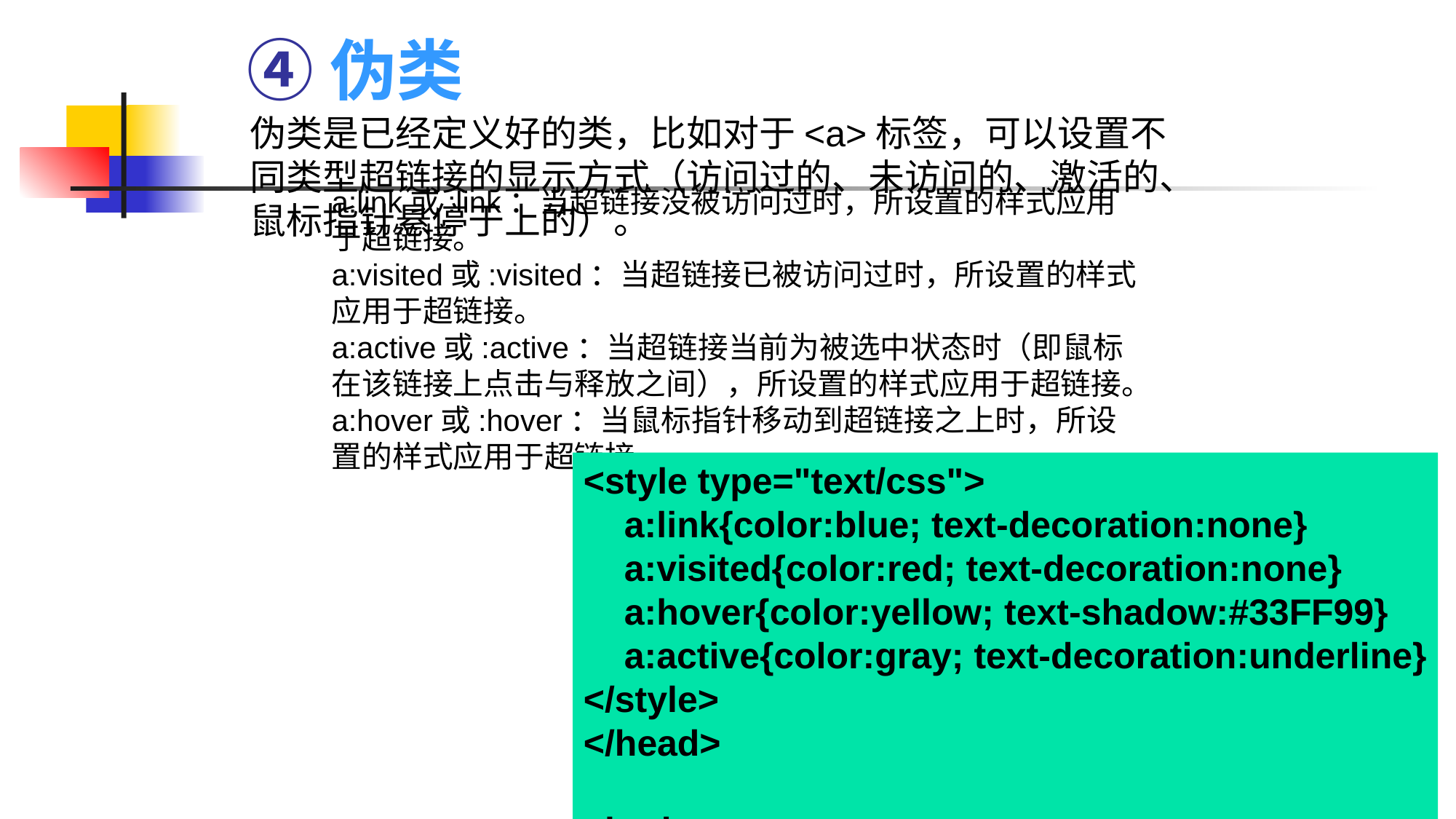

# ④伪类
伪类是已经定义好的类，比如对于<a>标签，可以设置不同类型超链接的显示方式（访问过的、未访问的、激活的、鼠标指针悬停于上的）。
a:link或:link：当超链接没被访问过时，所设置的样式应用于超链接。
a:visited或:visited：当超链接已被访问过时，所设置的样式应用于超链接。
a:active或:active：当超链接当前为被选中状态时（即鼠标在该链接上点击与释放之间），所设置的样式应用于超链接。
a:hover或:hover：当鼠标指针移动到超链接之上时，所设置的样式应用于超链接。
<style type="text/css">
    a:link{color:blue; text-decoration:none}
    a:visited{color:red; text-decoration:none}
    a:hover{color:yellow; text-shadow:#33FF99}
    a:active{color:gray; text-decoration:underline}
</style>
</head>

<body>
    <a href="#">这是我的链接</a>
</body>
31